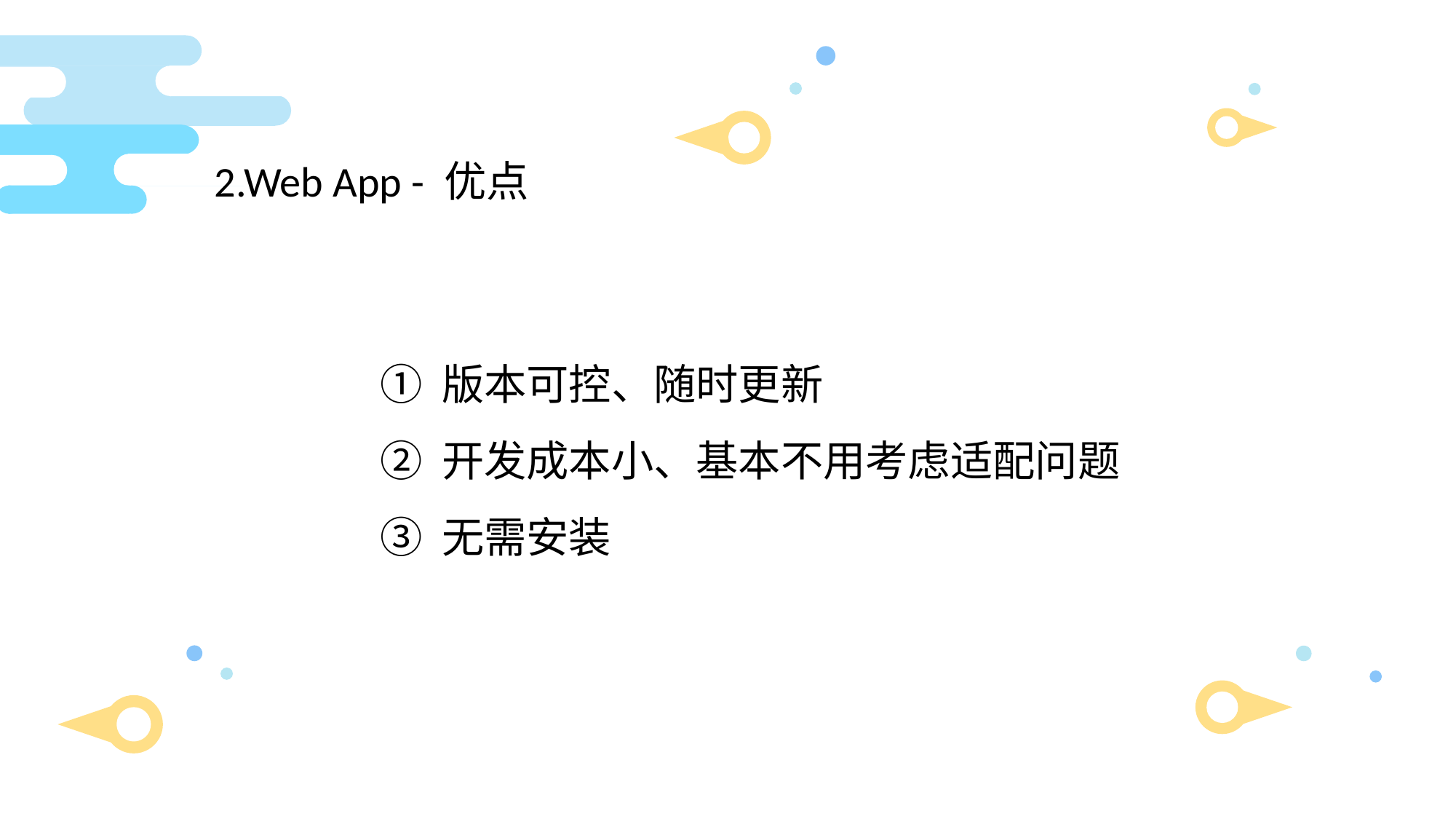

2.Web App - 优点

版本可控、随时更新
开发成本小、基本不用考虑适配问题
无需安装